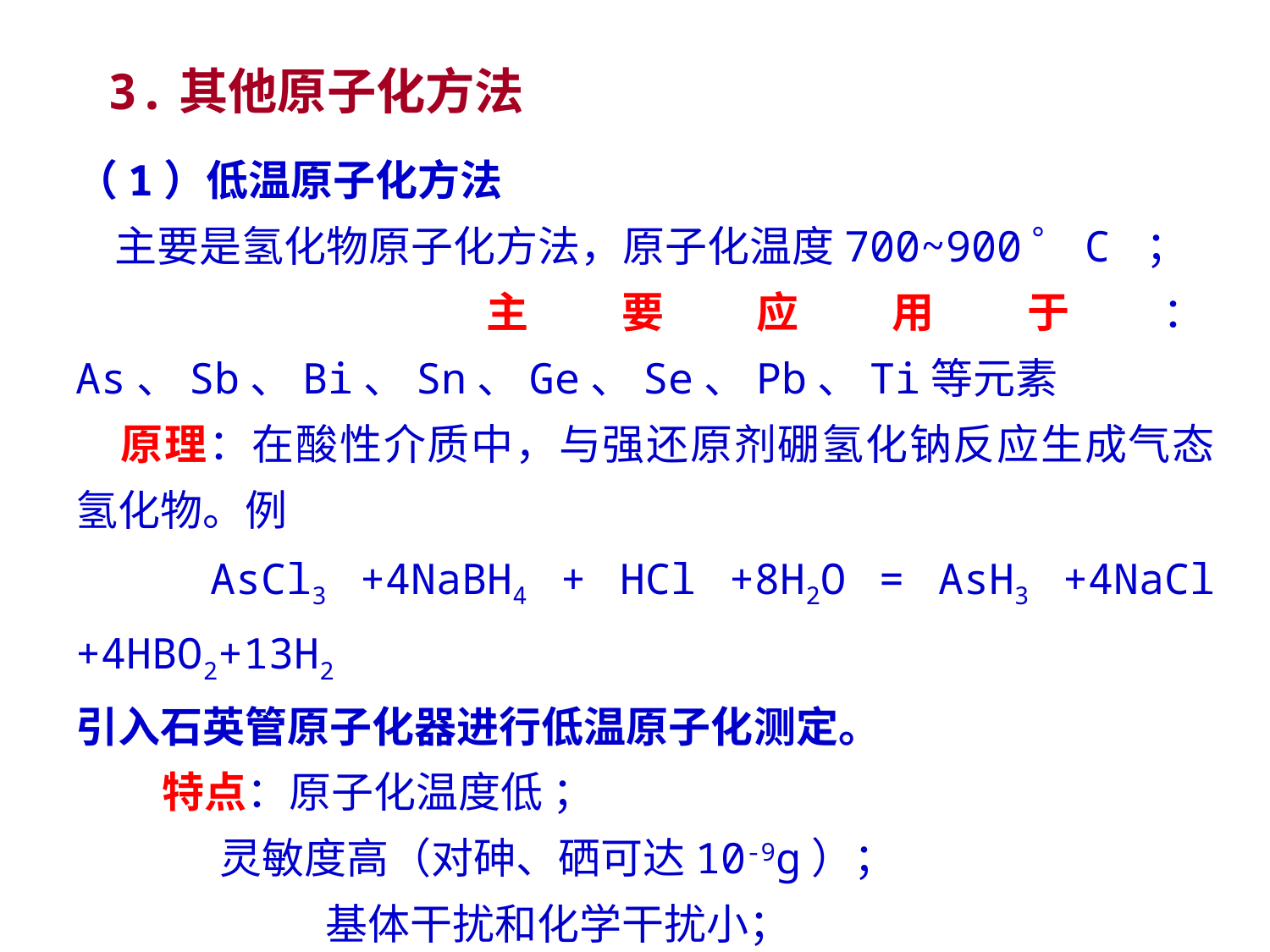

# 3.其他原子化方法
（1）低温原子化方法
   主要是氢化物原子化方法，原子化温度700~900゜C ；
   主要应用于：As、Sb、Bi、Sn、Ge、Se、Pb、Ti等元素
   原理：在酸性介质中，与强还原剂硼氢化钠反应生成气态氢化物。例
    AsCl3 +4NaBH4 + HCl +8H2O = AsH3 +4NaCl +4HBO2+13H2
引入石英管原子化器进行低温原子化测定。
        特点：原子化温度低 ；
              灵敏度高（对砷、硒可达10-9g）；
　　　　　    基体干扰和化学干扰小；